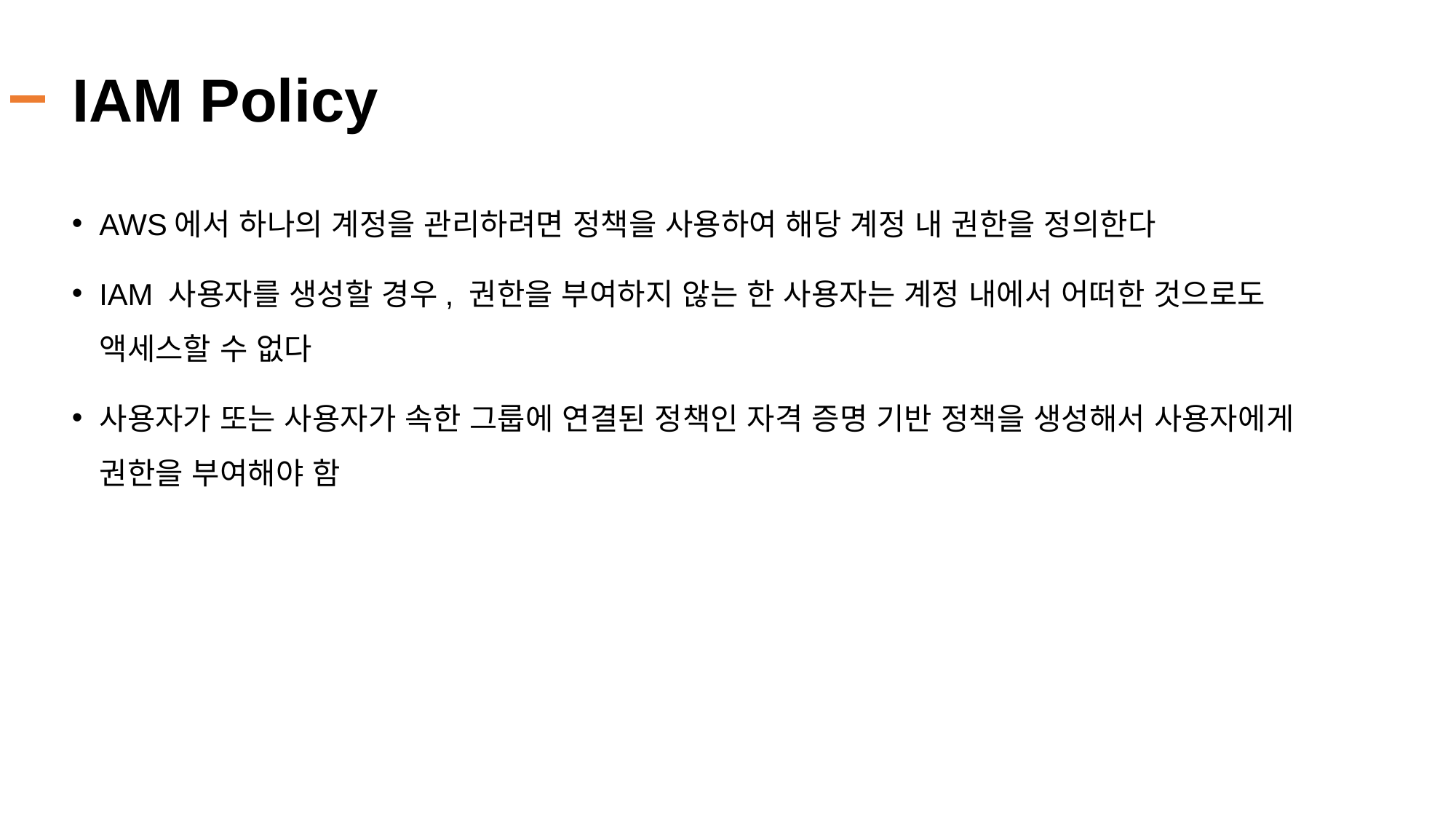

# IAM Policy

AWS에서 하나의 계정을 관리하려면 정책을 사용하여 해당 계정 내 권한을 정의한다
IAM 사용자를 생성할 경우, 권한을 부여하지 않는 한 사용자는 계정 내에서 어떠한 것으로도 액세스할 수 없다
사용자가 또는 사용자가 속한 그룹에 연결된 정책인 자격 증명 기반 정책을 생성해서 사용자에게 권한을 부여해야 함